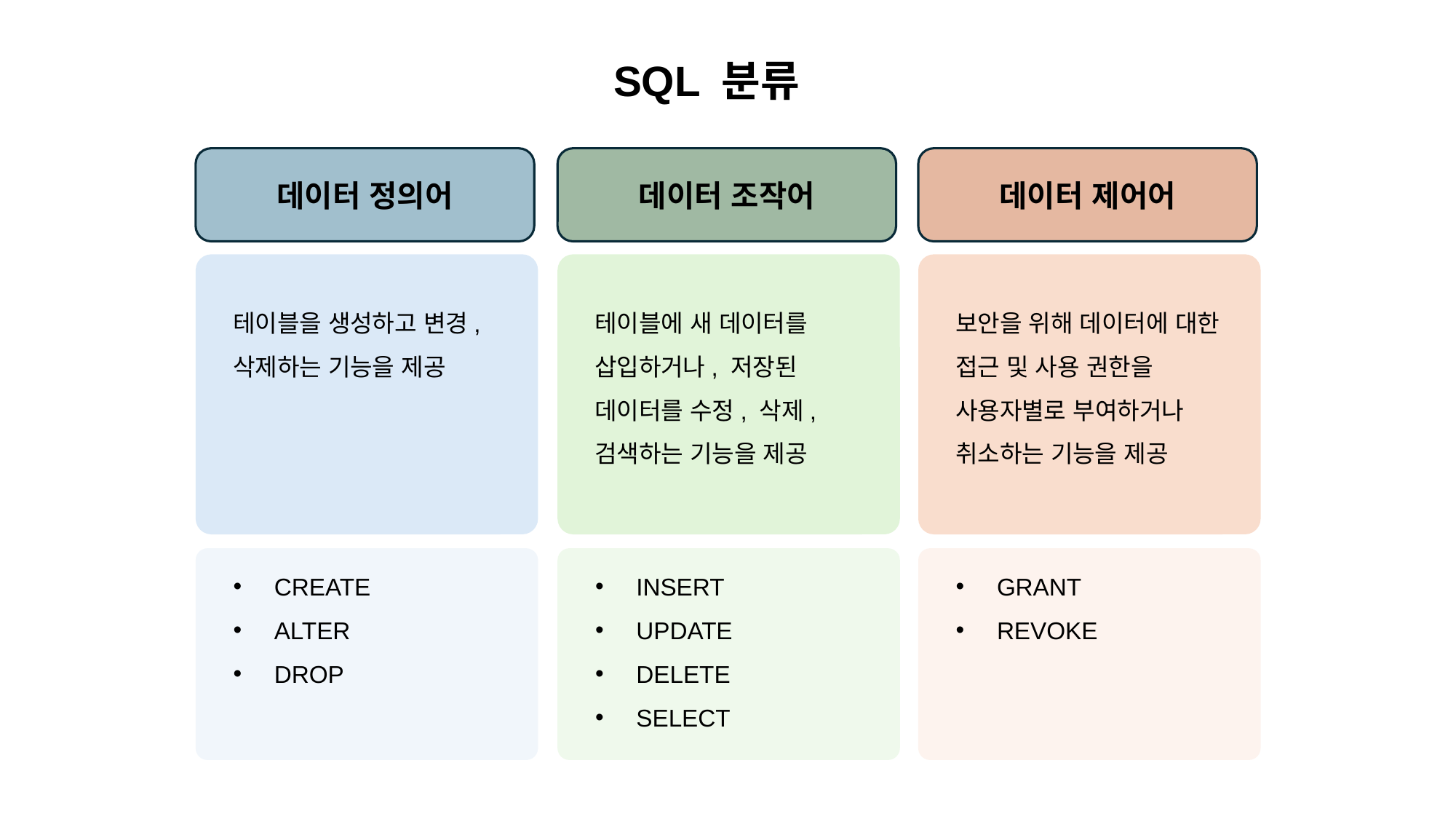

SQL 분류
데이터 정의어
데이터 조작어
데이터 제어어

테이블을 생성하고 변경, 삭제하는 기능을 제공

테이블에 새 데이터를 삽입하거나, 저장된 데이터를 수정, 삭제, 검색하는 기능을 제공

보안을 위해 데이터에 대한 접근 및 사용 권한을 사용자별로 부여하거나 취소하는 기능을 제공
CREATE
ALTER
DROP
INSERT
UPDATE
DELETE
SELECT
GRANT
REVOKE